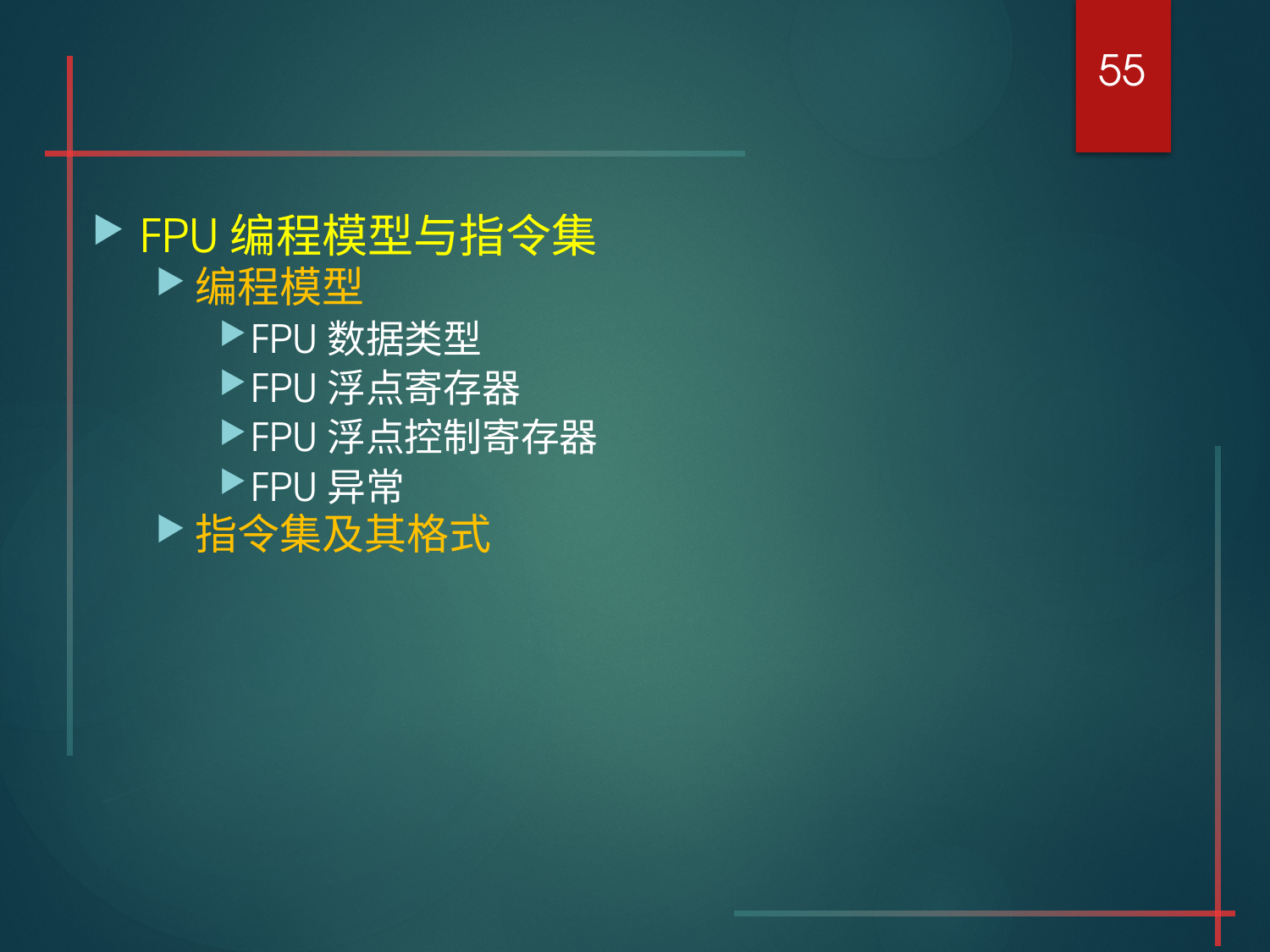

55
#
FPU编程模型与指令集
编程模型
FPU数据类型
FPU浮点寄存器
FPU浮点控制寄存器
FPU异常
指令集及其格式